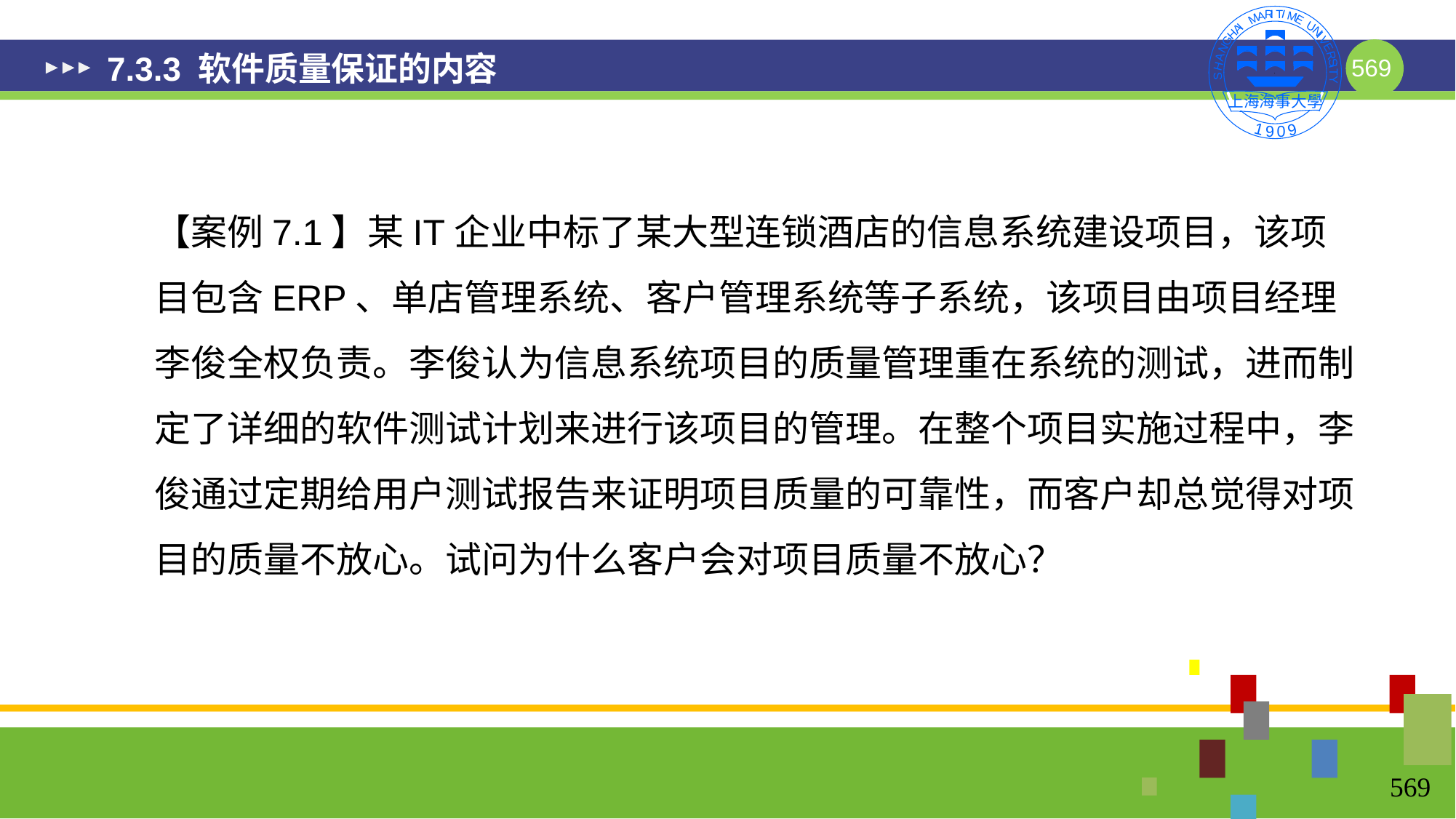

# 7.3.3 软件质量保证的内容
【案例7.1】某IT企业中标了某大型连锁酒店的信息系统建设项目，该项目包含ERP、单店管理系统、客户管理系统等子系统，该项目由项目经理李俊全权负责。李俊认为信息系统项目的质量管理重在系统的测试，进而制定了详细的软件测试计划来进行该项目的管理。在整个项目实施过程中，李俊通过定期给用户测试报告来证明项目质量的可靠性，而客户却总觉得对项目的质量不放心。试问为什么客户会对项目质量不放心？

569
569